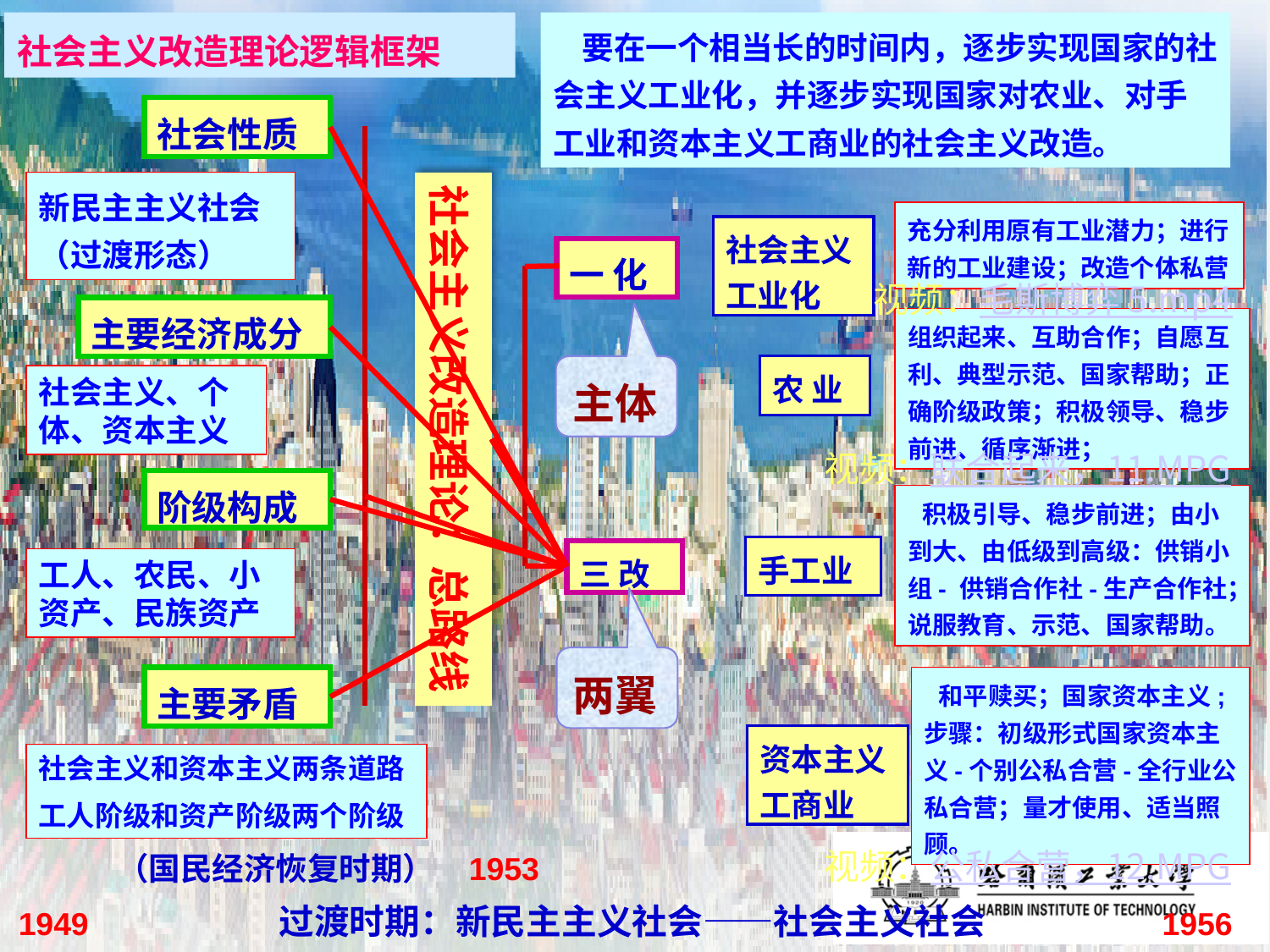

社会主义改造理论逻辑框架
   要在一个相当长的时间内，逐步实现国家的社会主义工业化，并逐步实现国家对农业、对手工业和资本主义工商业的社会主义改造。
社会性质
新民主主义社会
（过渡形态）
社会主义改造理论：总路线
充分利用原有工业潜力；进行新的工业建设；改造个体私营
社会主义工业化
一 化
视频：毛斯博弈 5.mp4
主要经济成分
组织起来、互助合作；自愿互利、典型示范、国家帮助；正确阶级政策；积极领导、稳步前进、循序渐进；
主体
农 业
社会主义、个体、资本主义
视频：联合起来，11.MPG
阶级构成
  积极引导、稳步前进；由小到大、由低级到高级：供销小组- 供销合作社-生产合作社；说服教育、示范、国家帮助。
手工业
三 改
工人、农民、小资产、民族资产
两翼
主要矛盾
  和平赎买；国家资本主义;步骤：初级形式国家资本主义-个别公私合营-全行业公私合营；量才使用、适当照顾。
资本主义工商业
社会主义和资本主义两条道路
工人阶级和资产阶级两个阶级
视频：公私合营，12.MPG
（国民经济恢复时期）
1953
过渡时期：新民主主义社会——社会主义社会
1949
1956